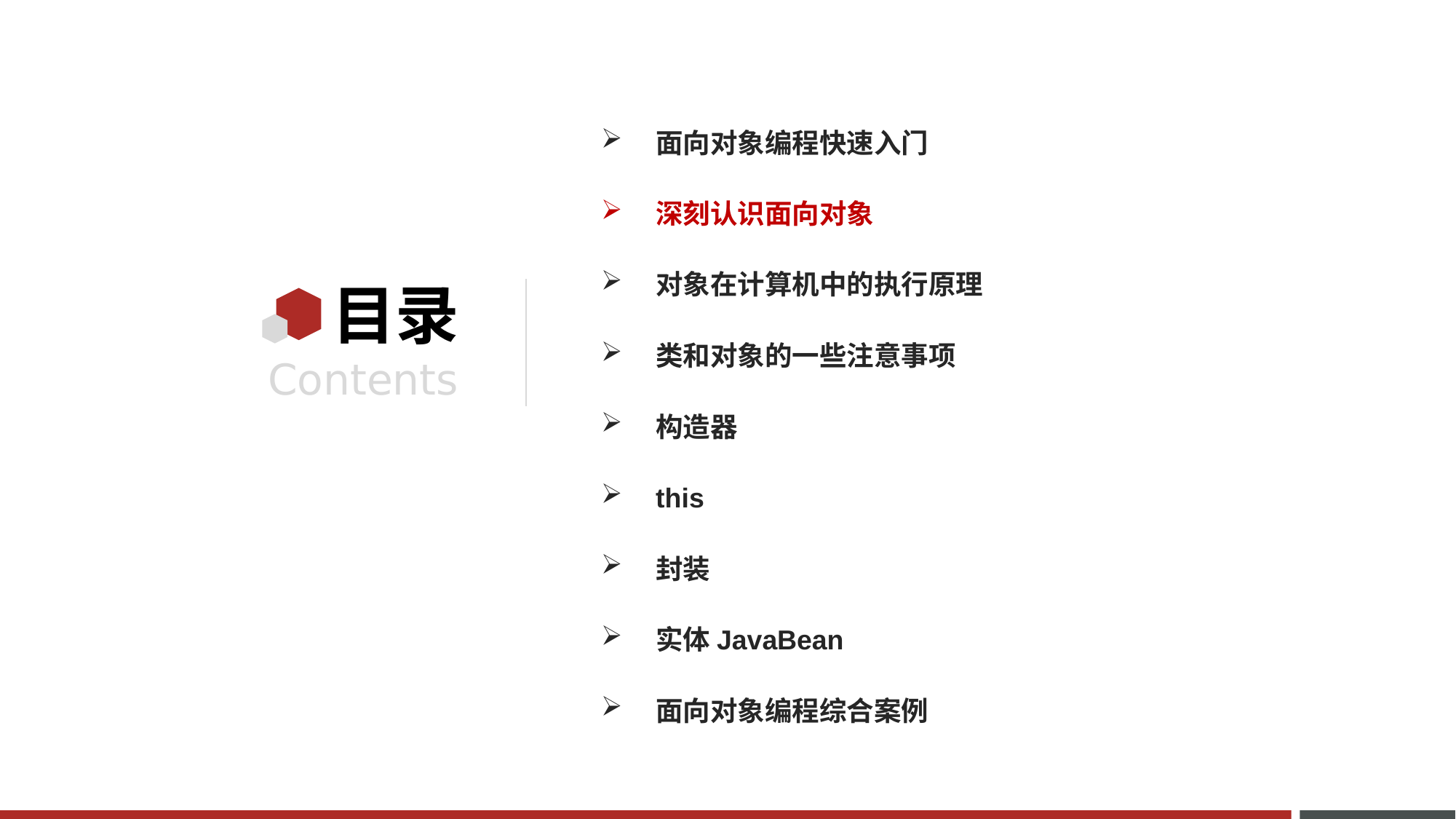

面向对象编程快速入门
深刻认识面向对象
对象在计算机中的执行原理
类和对象的一些注意事项
构造器
this
封装
实体JavaBean
面向对象编程综合案例